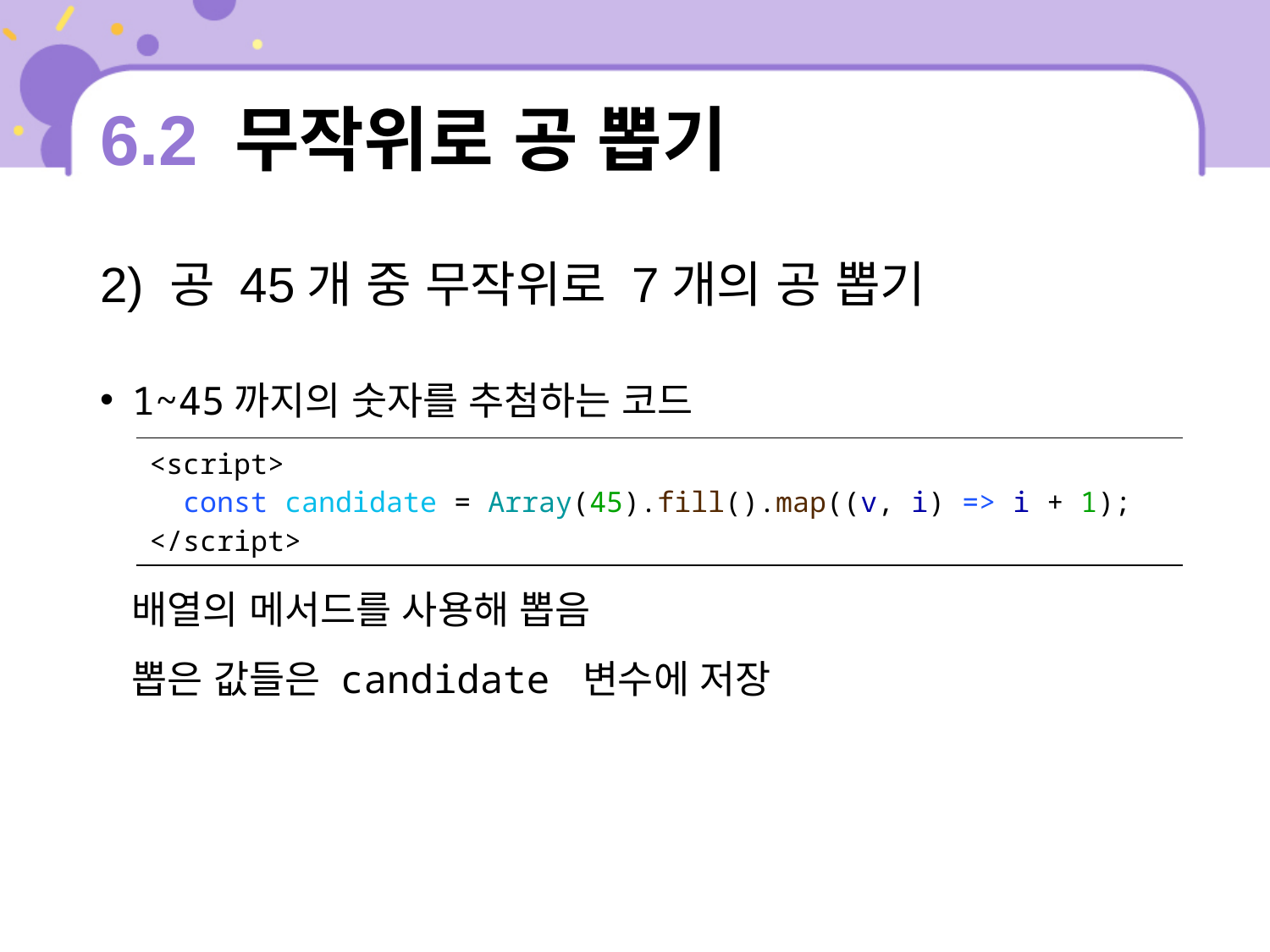

# 6.2 무작위로 공 뽑기
2) 공 45개 중 무작위로 7개의 공 뽑기
1~45까지의 숫자를 추첨하는 코드
배열의 메서드를 사용해 뽑음
뽑은 값들은 candidate 변수에 저장
| <script> const candidate = Array(45).fill().map((v, i) => i + 1); </script> |
| --- |